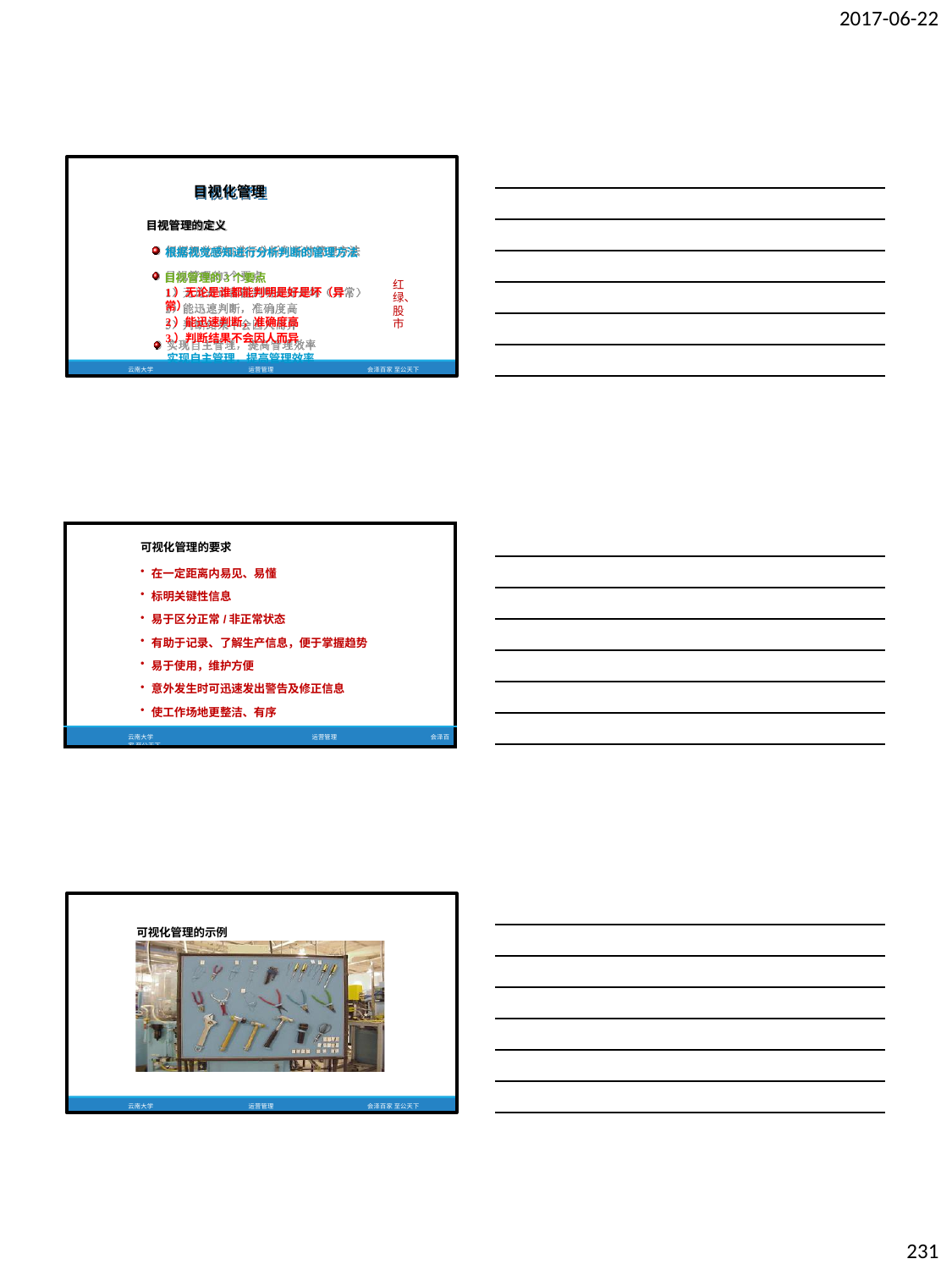

2017-06-22

目视化管理

目视管理的定义
根据视觉感知进行分析判断的管理方法 目视管理的3个要点
1）无论是谁都能判明是好是坏（异常）
2）能迅速判断，准确度高
3）判断结果不会因人而异
实现自主管理，提高管理效率

红 绿、 股 市

云南大学
运营管理
会泽百家 至公天下

| 可视化管理的要求 |
| --- |
| 在一定距离内易见、易懂 |
| 标明关键性信息 |
| 易于区分正常/非正常状态 |
| 有助于记录、了解生产信息，便于掌握趋势 |
| 易于使用，维护方便 |
| 意外发生时可迅速发出警告及修正信息 |
| 使工作场地更整洁、有序 |
| 云南大学 运营管理 会泽百家 至公天下 |

可视化管理的示例

云南大学
运营管理
会泽百家 至公天下

231